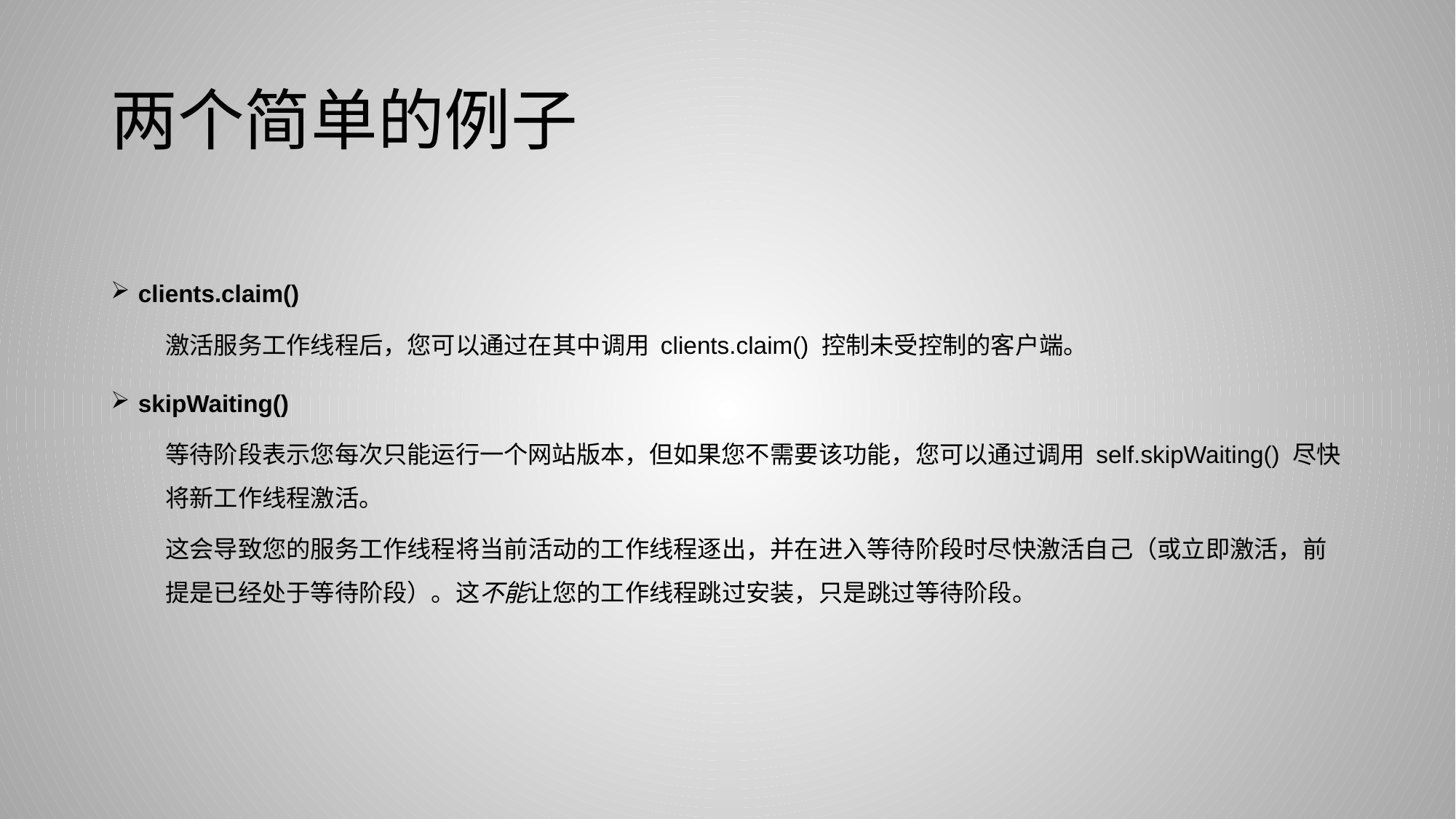

# 两个简单的例子
clients.claim()
激活服务工作线程后，您可以通过在其中调用 clients.claim() 控制未受控制的客户端。
skipWaiting()
等待阶段表示您每次只能运行一个网站版本，但如果您不需要该功能，您可以通过调用 self.skipWaiting() 尽快将新工作线程激活。
这会导致您的服务工作线程将当前活动的工作线程逐出，并在进入等待阶段时尽快激活自己（或立即激活，前提是已经处于等待阶段）。这不能让您的工作线程跳过安装，只是跳过等待阶段。